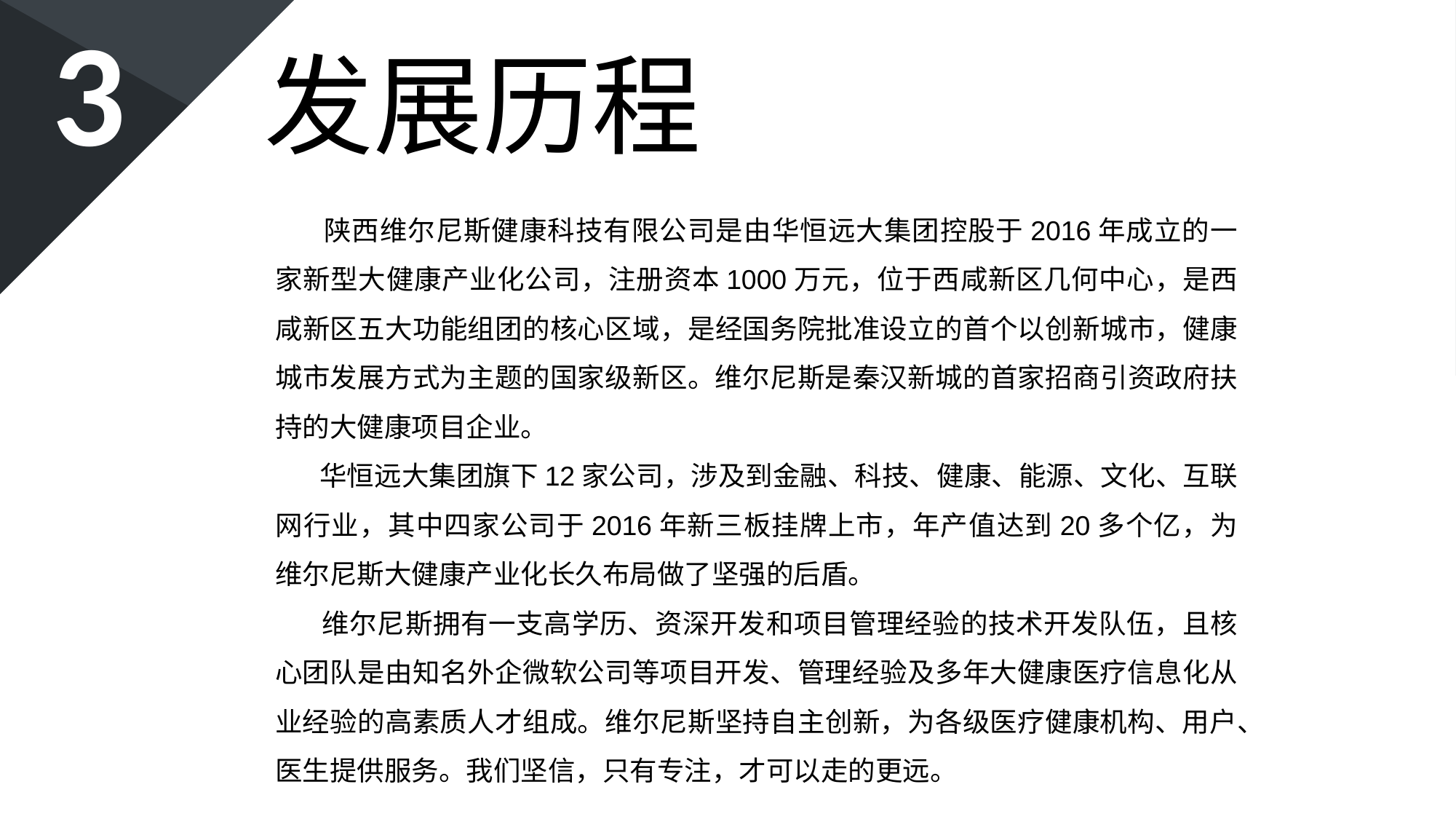

3
发展历程
      陕西维尔尼斯健康科技有限公司是由华恒远大集团控股于2016年成立的一家新型大健康产业化公司，注册资本1000万元，位于西咸新区几何中心，是西咸新区五大功能组团的核心区域，是经国务院批准设立的首个以创新城市，健康城市发展方式为主题的国家级新区。维尔尼斯是秦汉新城的首家招商引资政府扶持的大健康项目企业。
      华恒远大集团旗下12家公司，涉及到金融、科技、健康、能源、文化、互联网行业，其中四家公司于2016年新三板挂牌上市，年产值达到20多个亿，为维尔尼斯大健康产业化长久布局做了坚强的后盾。
      维尔尼斯拥有一支高学历、资深开发和项目管理经验的技术开发队伍，且核心团队是由知名外企微软公司等项目开发、管理经验及多年大健康医疗信息化从业经验的高素质人才组成。维尔尼斯坚持自主创新，为各级医疗健康机构、用户、医生提供服务。我们坚信，只有专注，才可以走的更远。